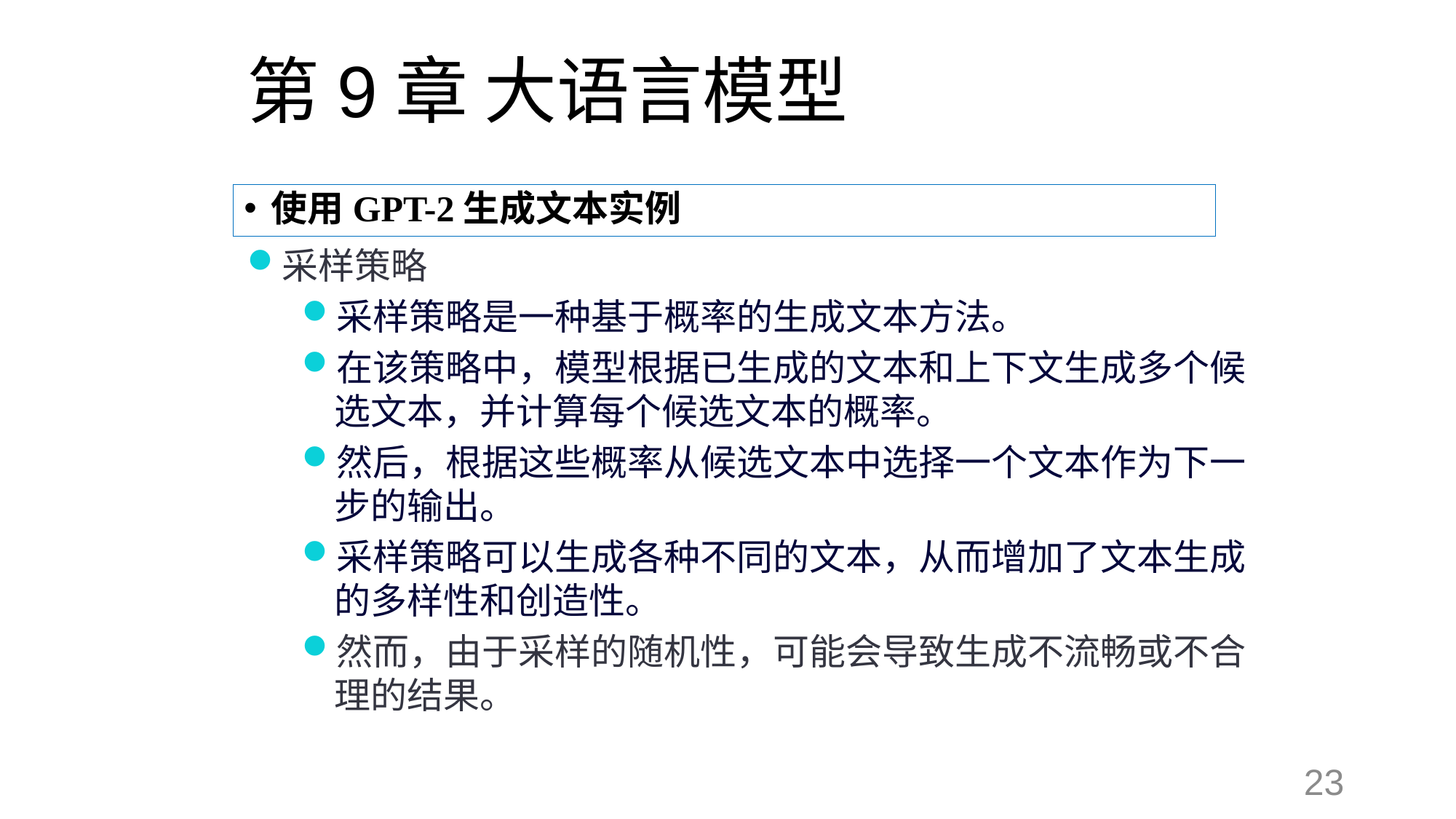

# 第9章 大语言模型
使用GPT-2生成文本实例

采样策略
采样策略是一种基于概率的生成文本方法。
在该策略中，模型根据已生成的文本和上下文生成多个候选文本，并计算每个候选文本的概率。
然后，根据这些概率从候选文本中选择一个文本作为下一步的输出。
采样策略可以生成各种不同的文本，从而增加了文本生成的多样性和创造性。
然而，由于采样的随机性，可能会导致生成不流畅或不合理的结果。

23